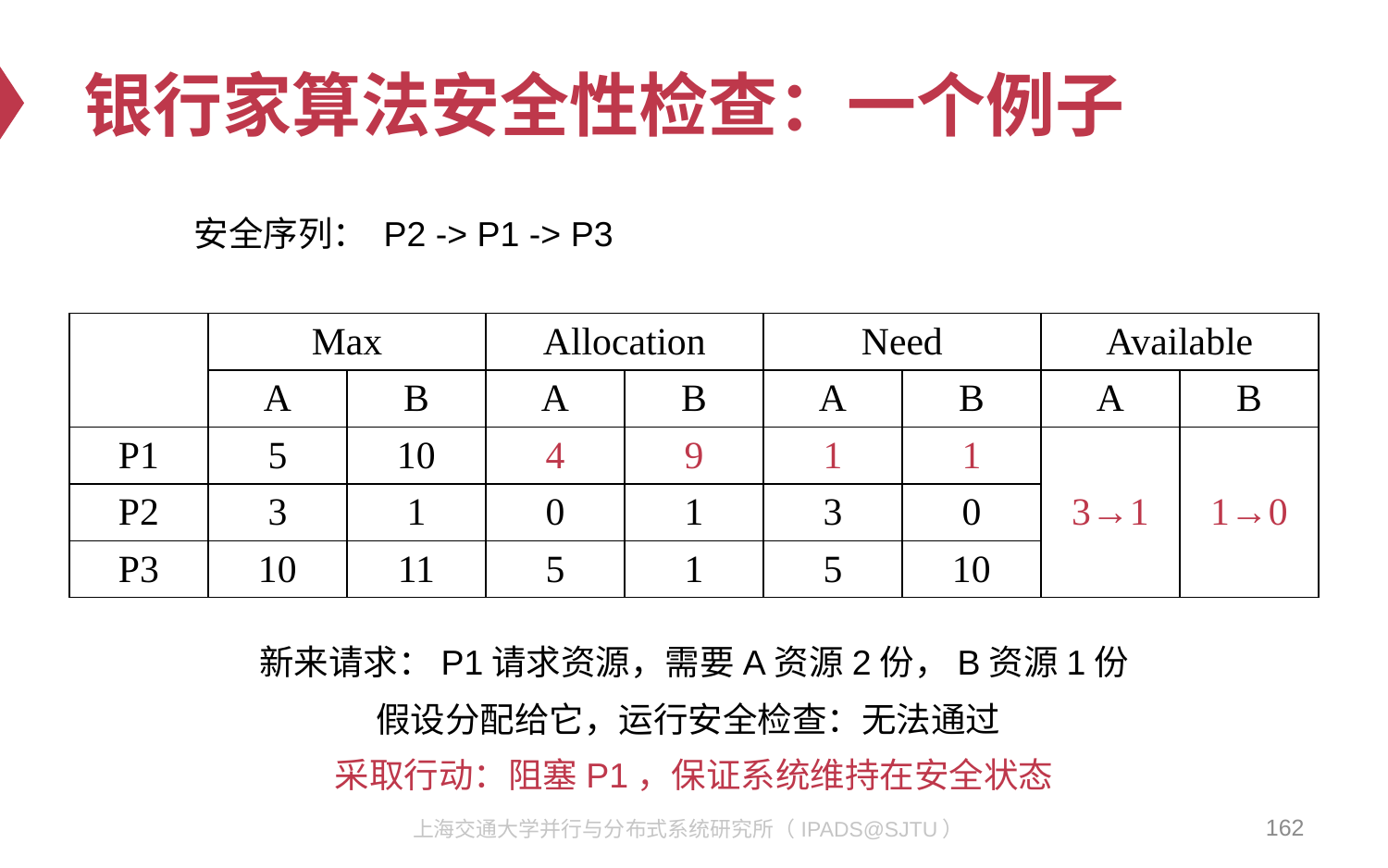

# 银行家算法安全性检查：一个例子
安全序列： P2 -> P1 -> P3
|  | Max |  | Allocation |  | Need |  | Available |  |
| --- | --- | --- | --- | --- | --- | --- | --- | --- |
|  | A | B | A | B | A | B | A | B |
| P1 | 5 | 10 | 4 | 9 | 1 | 1 | 3→1 | 1→0 |
| P2 | 3 | 1 | 0 | 1 | 3 | 0 |  |  |
| P3 | 10 | 11 | 5 | 1 | 5 | 10 |  |  |
新来请求：P1请求资源，需要A资源2份，B资源1份
假设分配给它，运行安全检查：无法通过
采取行动：阻塞P1，保证系统维持在安全状态
162
上海交通大学并行与分布式系统研究所（IPADS@SJTU）